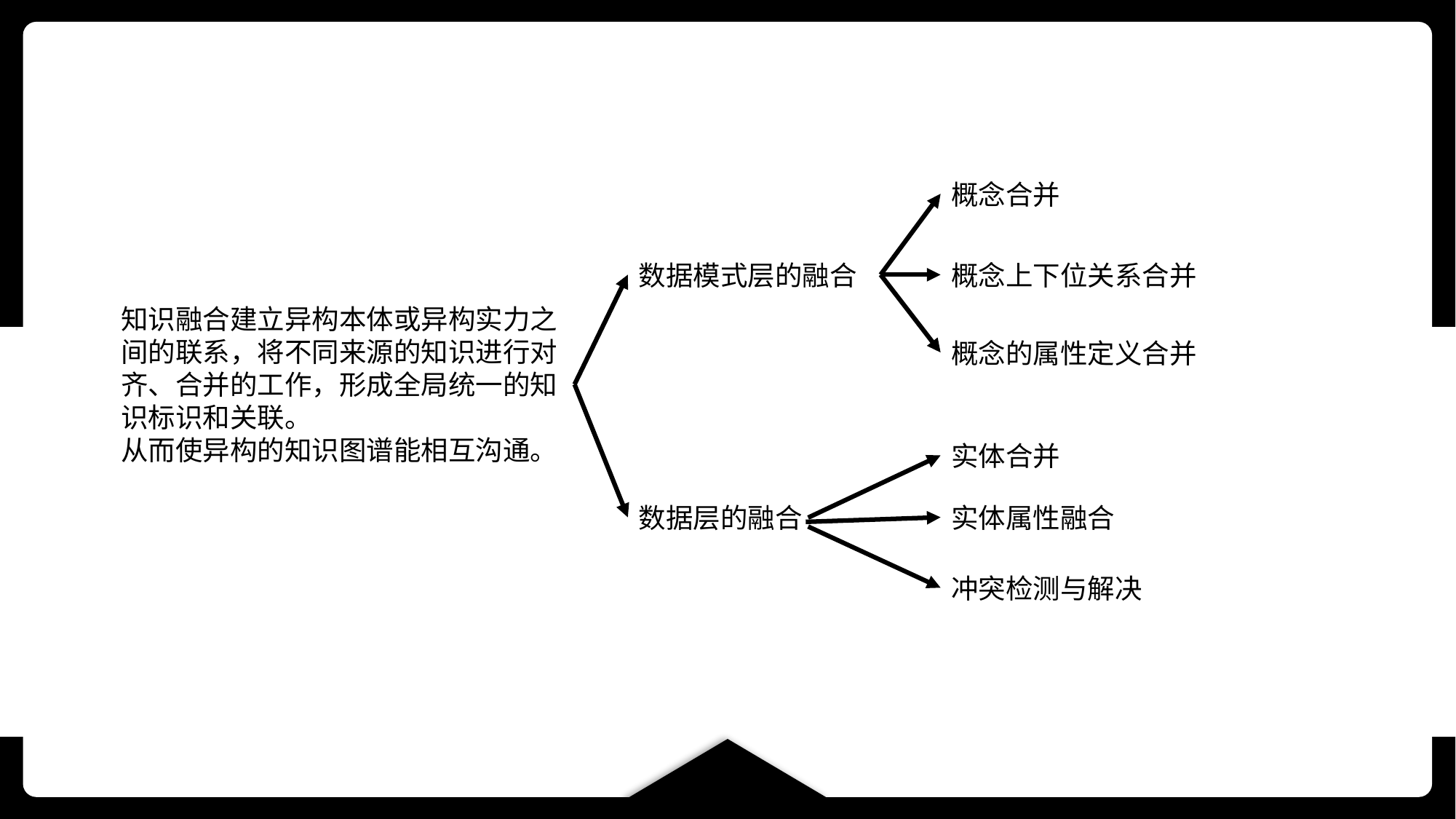

概念合并
数据模式层的融合
概念上下位关系合并
知识融合建立异构本体或异构实力之间的联系，将不同来源的知识进行对齐、合并的工作，形成全局统一的知识标识和关联。
从而使异构的知识图谱能相互沟通。
概念的属性定义合并
实体合并
数据层的融合
实体属性融合
冲突检测与解决